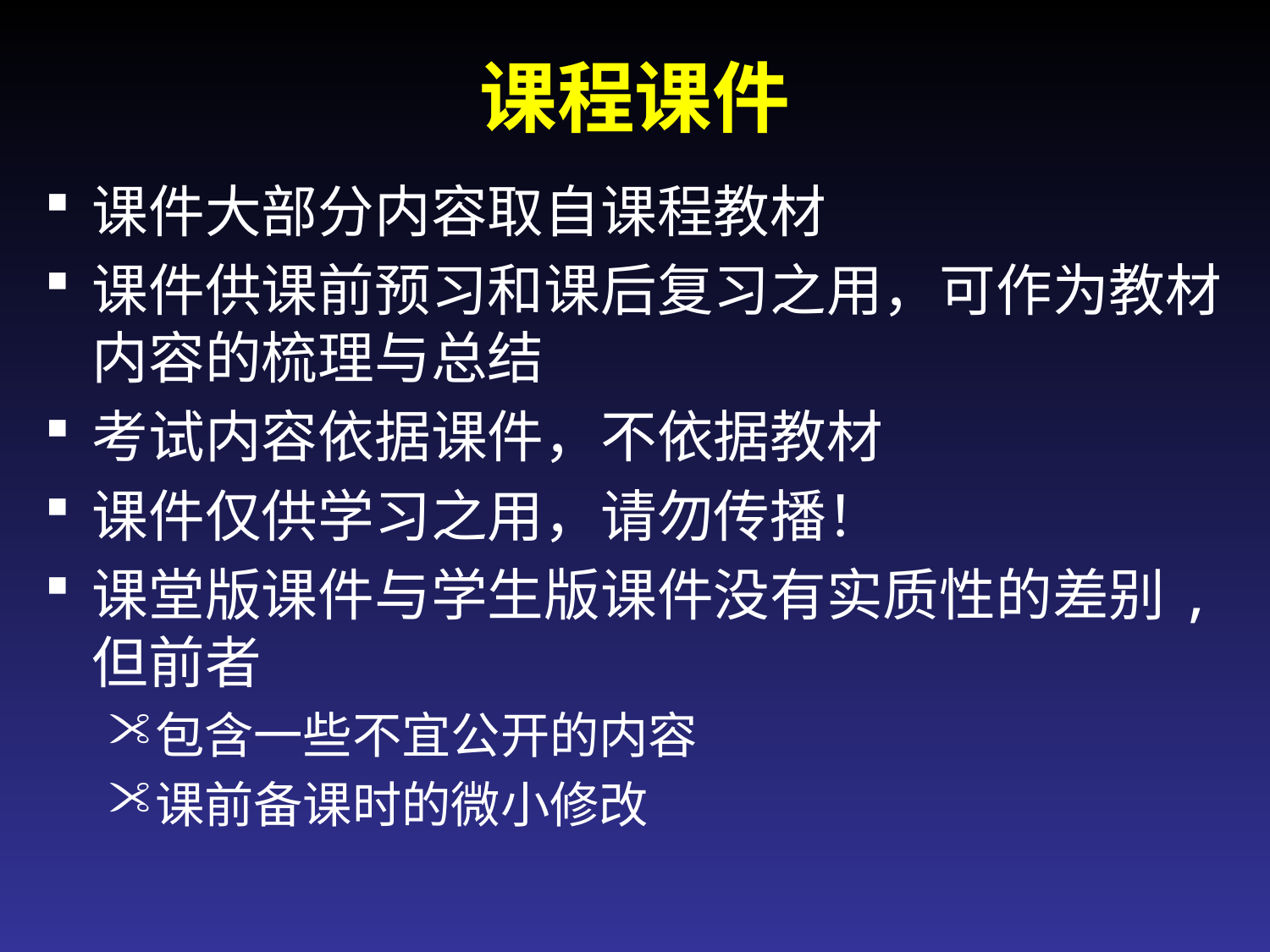

课程课件
课件大部分内容取自课程教材
课件供课前预习和课后复习之用，可作为教材内容的梳理与总结
考试内容依据课件，不依据教材
课件仅供学习之用，请勿传播！
课堂版课件与学生版课件没有实质性的差别,但前者
包含一些不宜公开的内容
课前备课时的微小修改